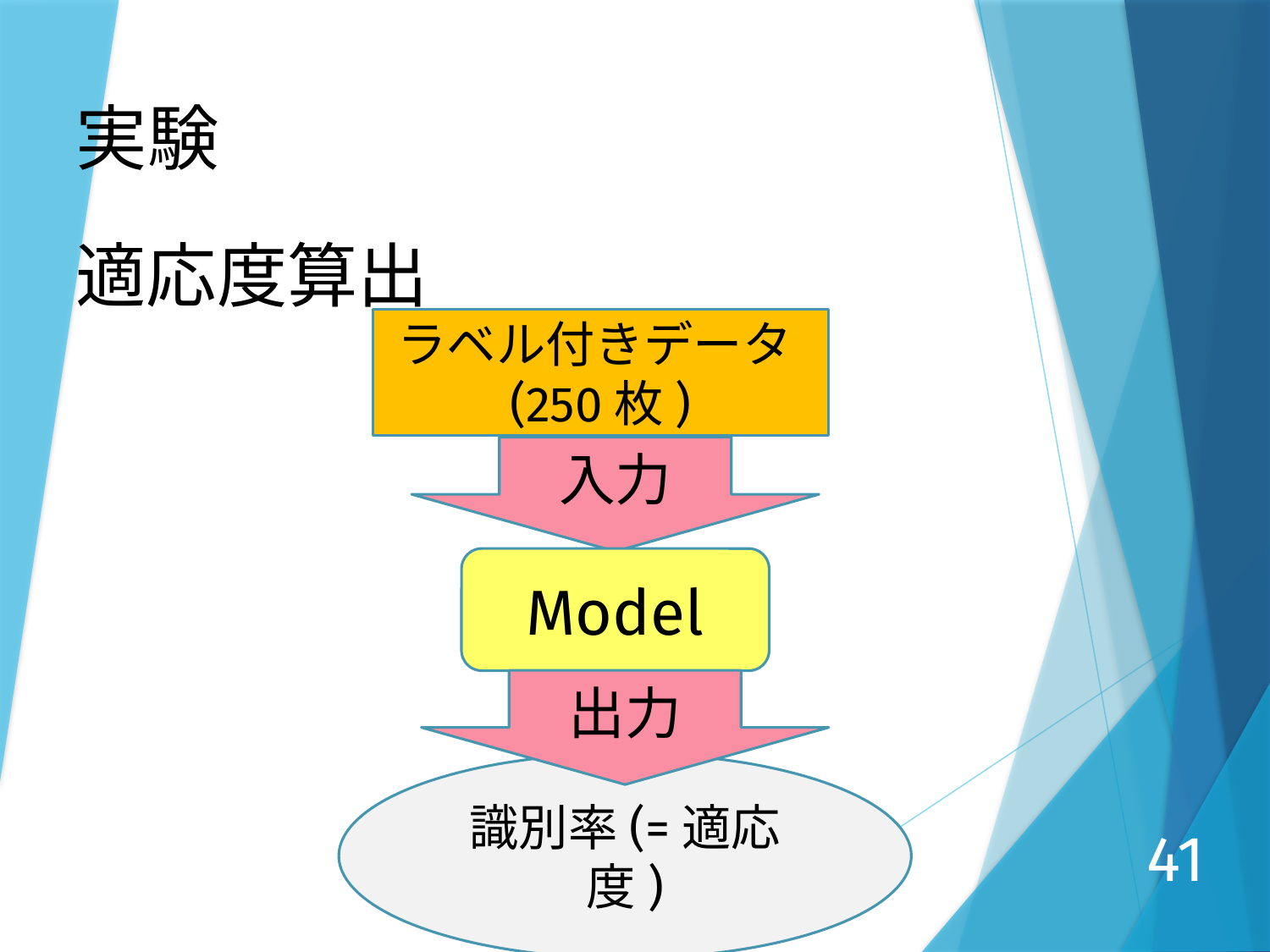

実験
適応度算出
ラベル付きデータ(250枚)
入力
Model
出力
識別率(=適応度)
41